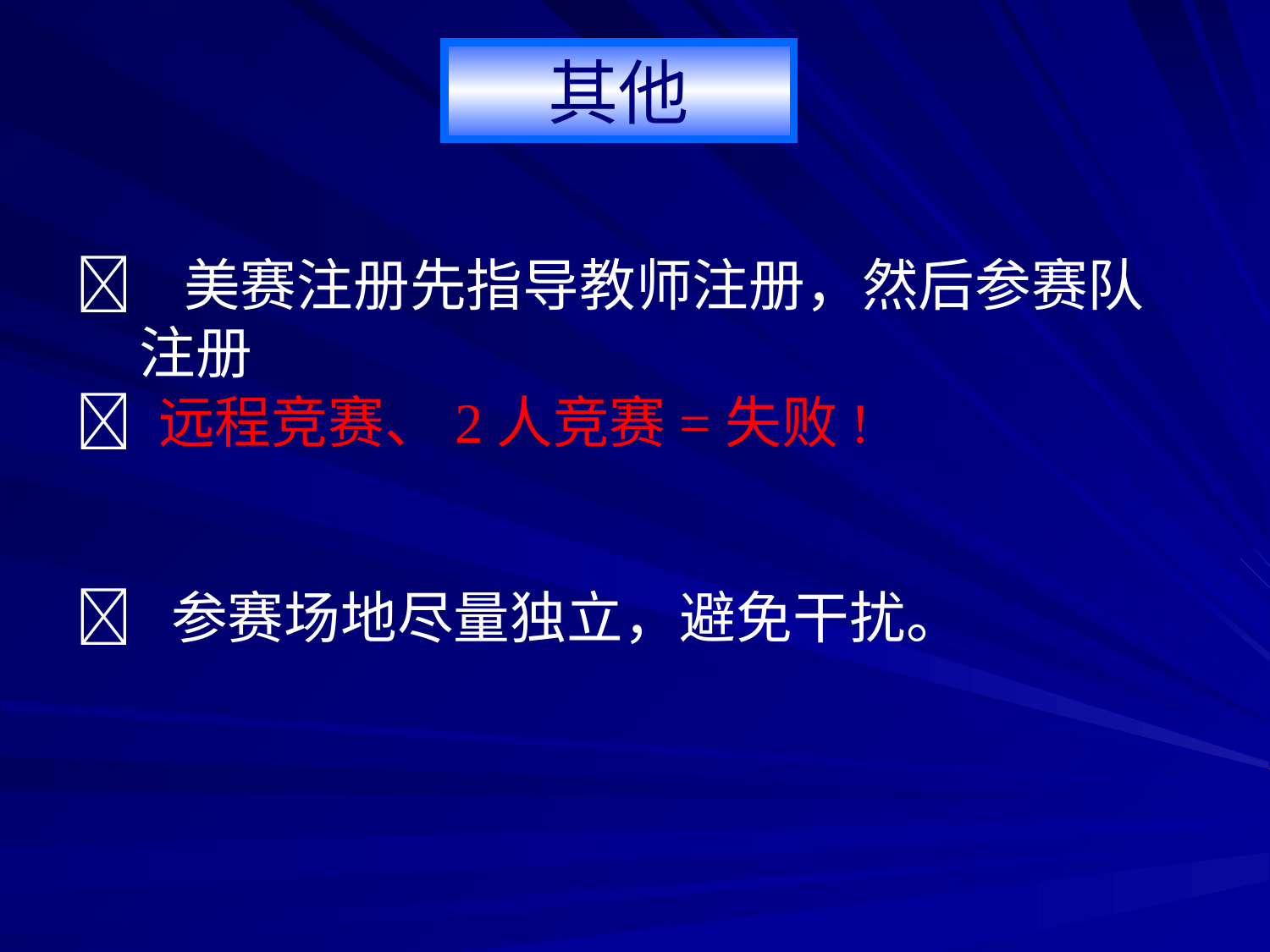

其他
•   美赛注册先指导教师注册，然后参赛队注册
• 远程竞赛、2人竞赛=失败!
•  参赛场地尽量独立，避免干扰。